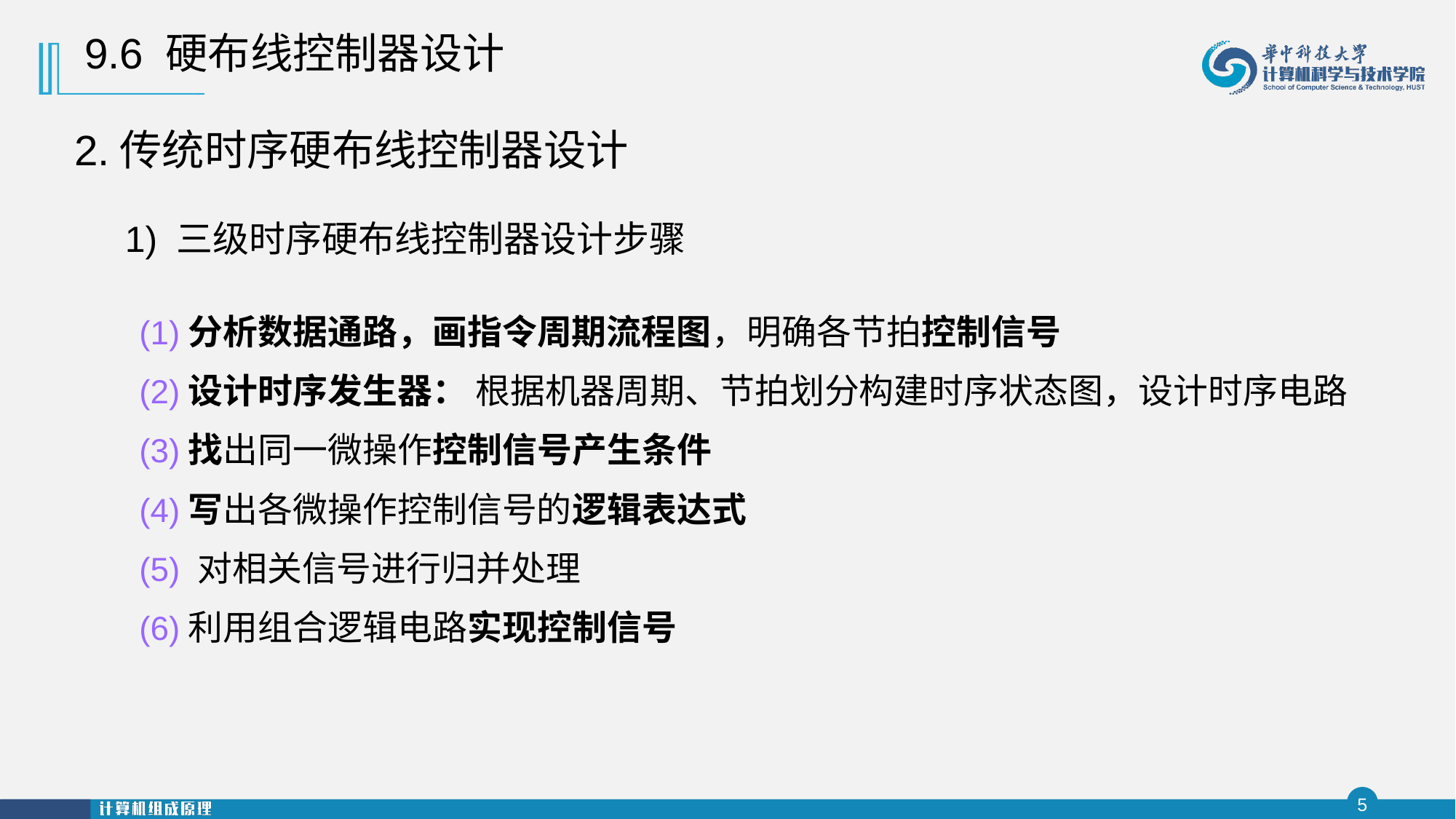

9.6 硬布线控制器设计
2.传统时序硬布线控制器设计
1) 三级时序硬布线控制器设计步骤
(1)分析数据通路，画指令周期流程图，明确各节拍控制信号
(2)设计时序发生器： 根据机器周期、节拍划分构建时序状态图，设计时序电路
(3)找出同一微操作控制信号产生条件
(4)写出各微操作控制信号的逻辑表达式
(5) 对相关信号进行归并处理
(6)利用组合逻辑电路实现控制信号